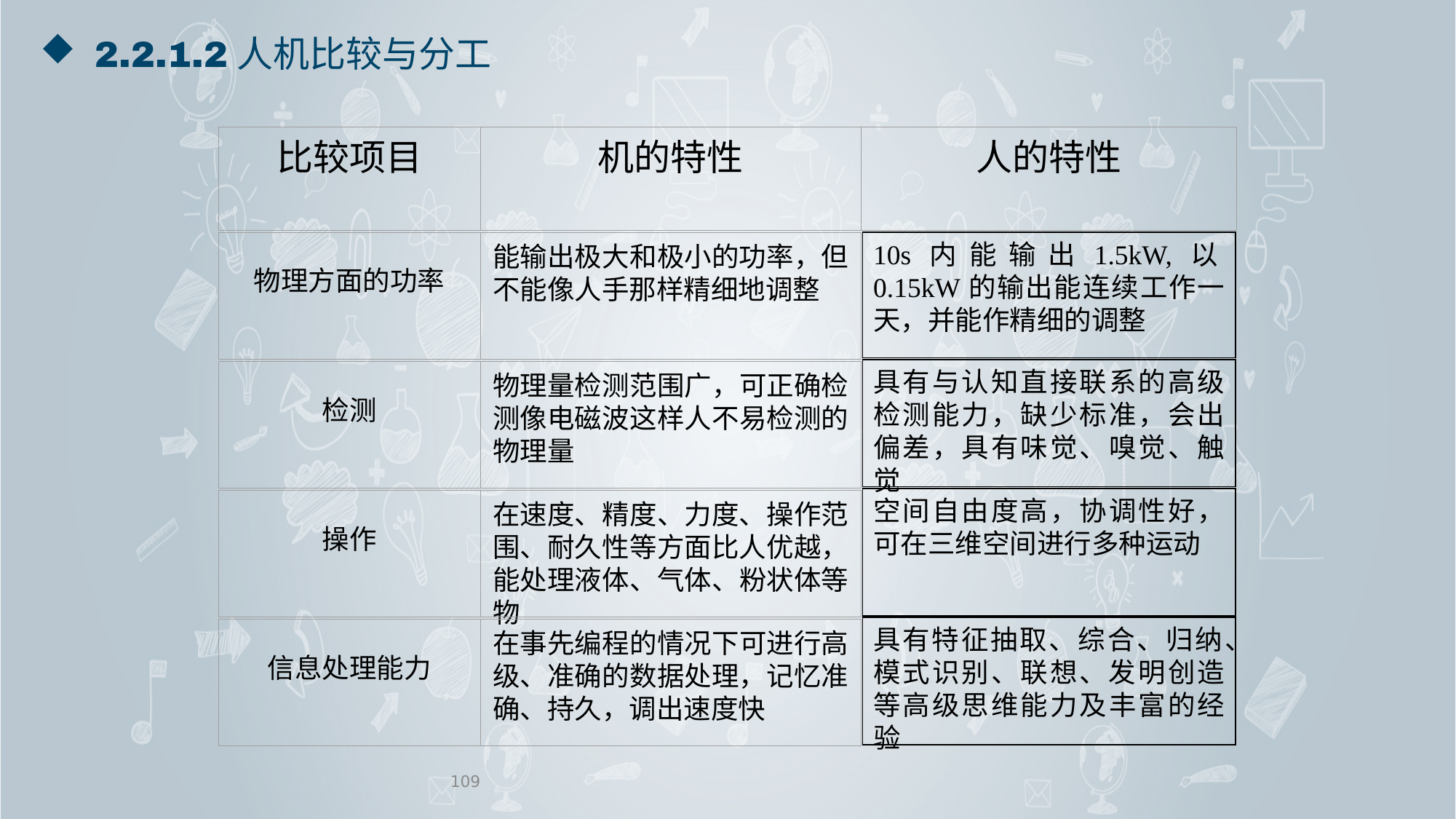

# 2.2.1.2人机比较与分工

比较项目

机的特性

人的特性

物理方面的功率

能输出极大和极小的功率，但不能像人手那样精细地调整

10s内能输出1.5kW,以0.15kW的输出能连续工作一天，并能作精细的调整

具有与认知直接联系的高级检测能力，缺少标准，会出偏差，具有味觉、嗅觉、触觉

检测

物理量检测范围广，可正确检测像电磁波这样人不易检测的物理量

空间自由度高，协调性好，可在三维空间进行多种运动

操作

在速度、精度、力度、操作范围、耐久性等方面比人优越，能处理液体、气体、粉状体等物

具有特征抽取、综合、归纳、模式识别、联想、发明创造等高级思维能力及丰富的经验

信息处理能力

在事先编程的情况下可进行高级、准确的数据处理，记忆准确、持久，调出速度快

109